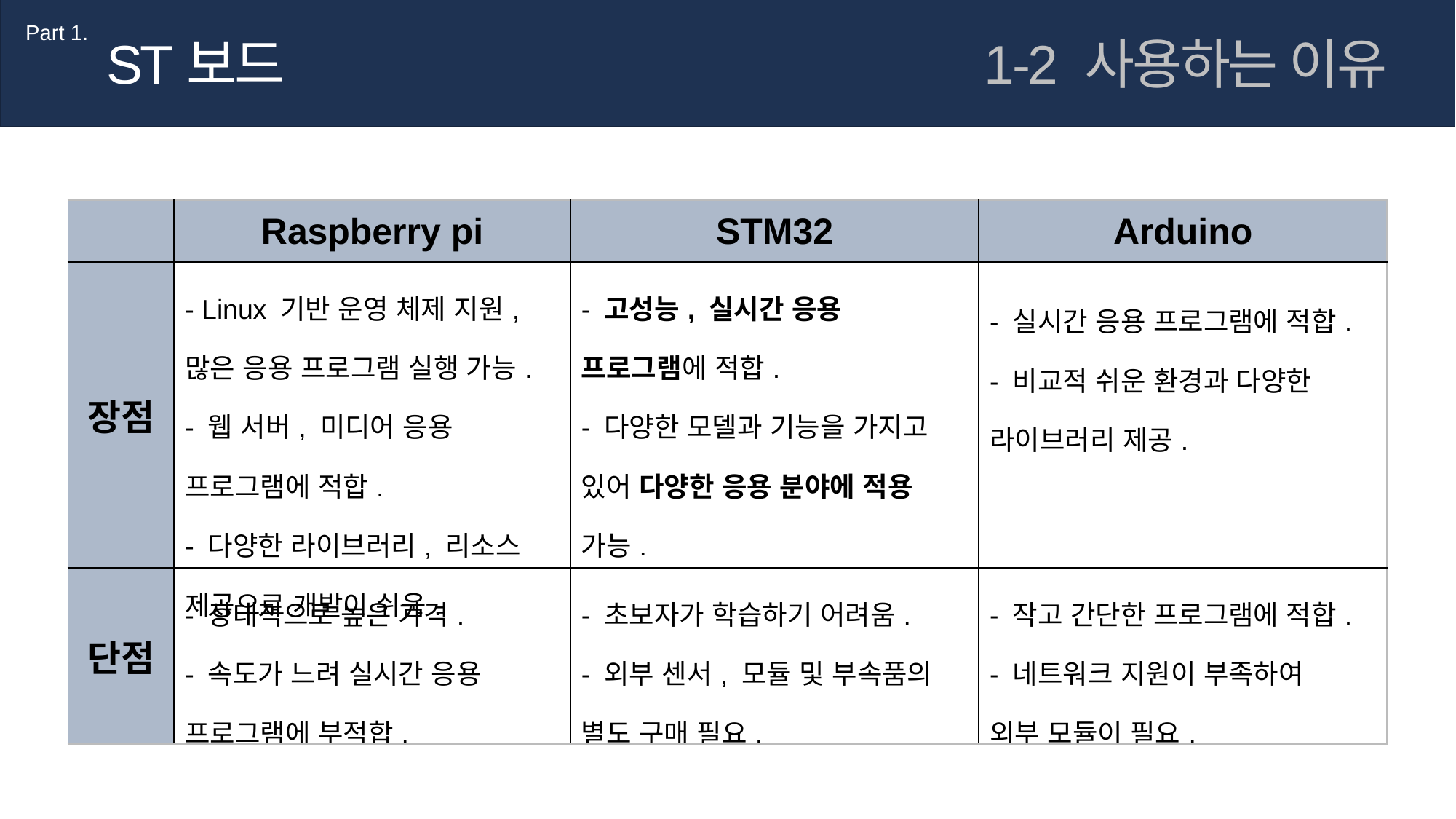

Part 1.
ST보드
1-2 사용하는 이유
|  | Raspberry pi | STM32 | Arduino |
| --- | --- | --- | --- |
| 장점 | - Linux 기반 운영 체제 지원, 많은 응용 프로그램 실행 가능. - 웹 서버, 미디어 응용 프로그램에 적합. - 다양한 라이브러리, 리소스 제공으로 개발이 쉬움. | - 고성능, 실시간 응용 프로그램에 적합. - 다양한 모델과 기능을 가지고 있어 다양한 응용 분야에 적용 가능. | - 실시간 응용 프로그램에 적합. - 비교적 쉬운 환경과 다양한 라이브러리 제공. |
| 단점 | - 상대적으로 높은 가격. - 속도가 느려 실시간 응용 프로그램에 부적합. | - 초보자가 학습하기 어려움. - 외부 센서, 모듈 및 부속품의 별도 구매 필요. | - 작고 간단한 프로그램에 적합. - 네트워크 지원이 부족하여 외부 모듈이 필요. |